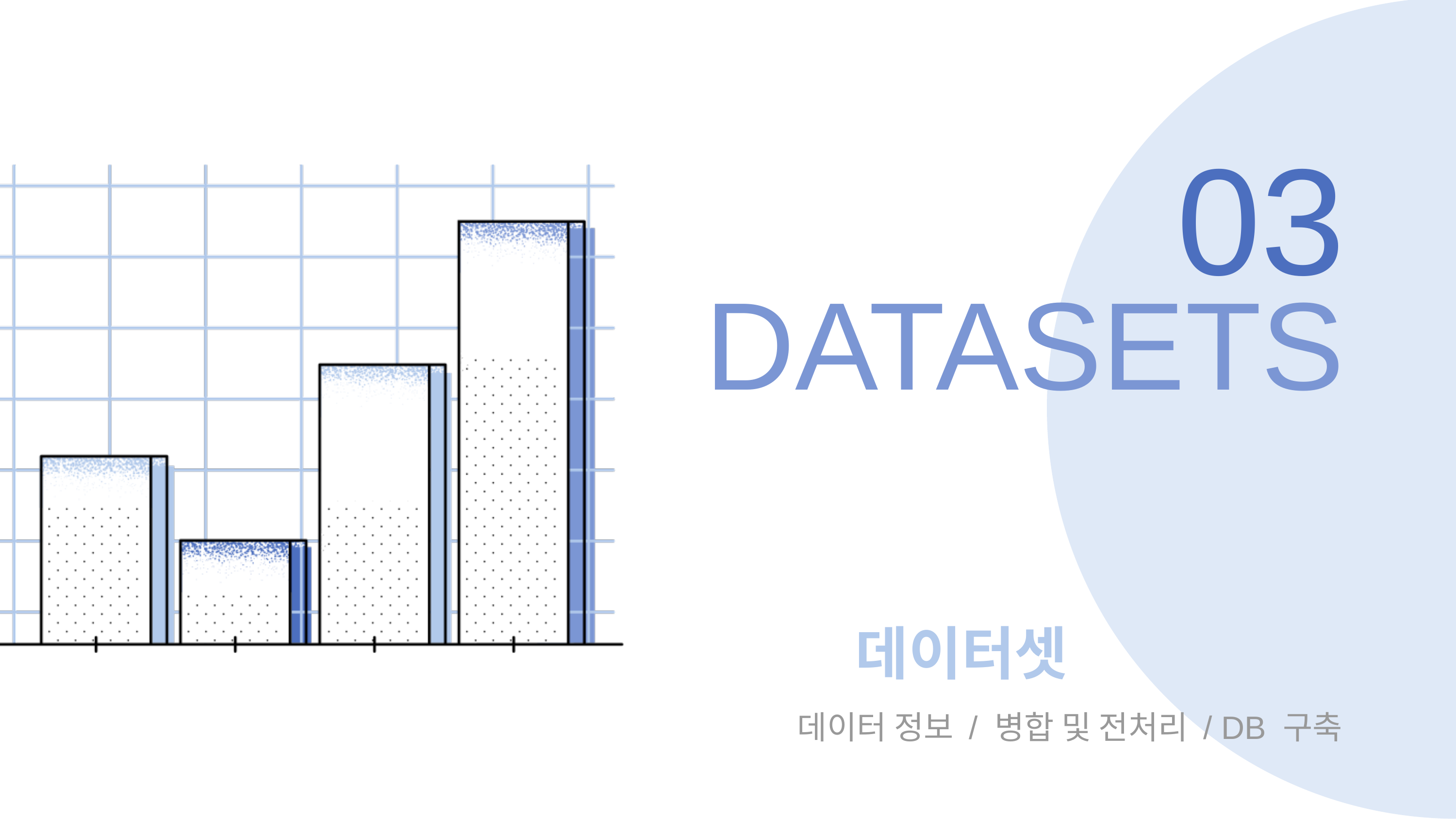

03

DATASETS
데이터셋
데이터 정보 / 병합 및 전처리 / DB 구축